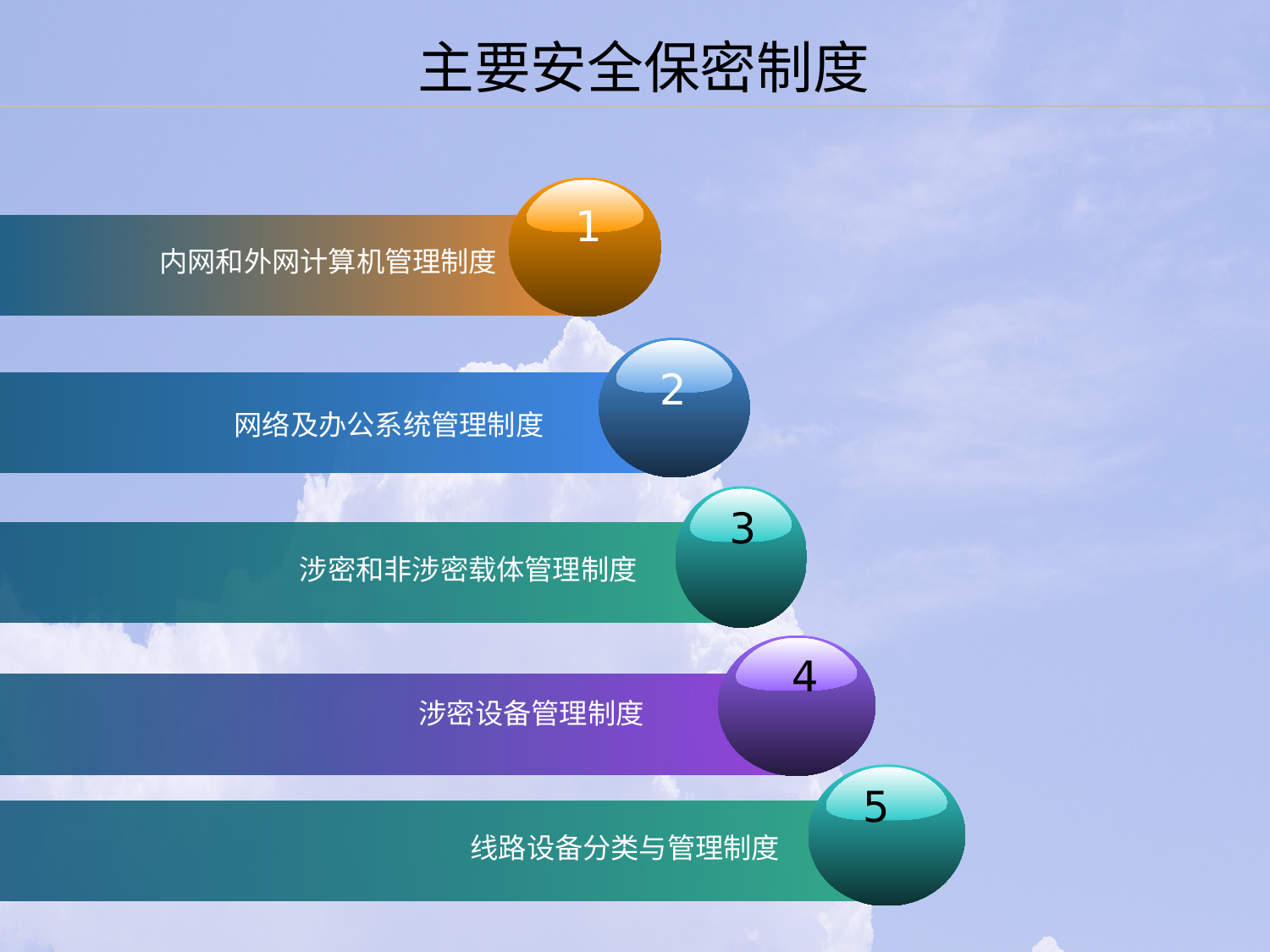

主要安全保密制度

1

内网和外网计算机管理制度

2

网络及办公系统管理制度

3
涉密和非涉密载体管理制度

4

涉密设备管理制度

5
线路设备分类与管理制度